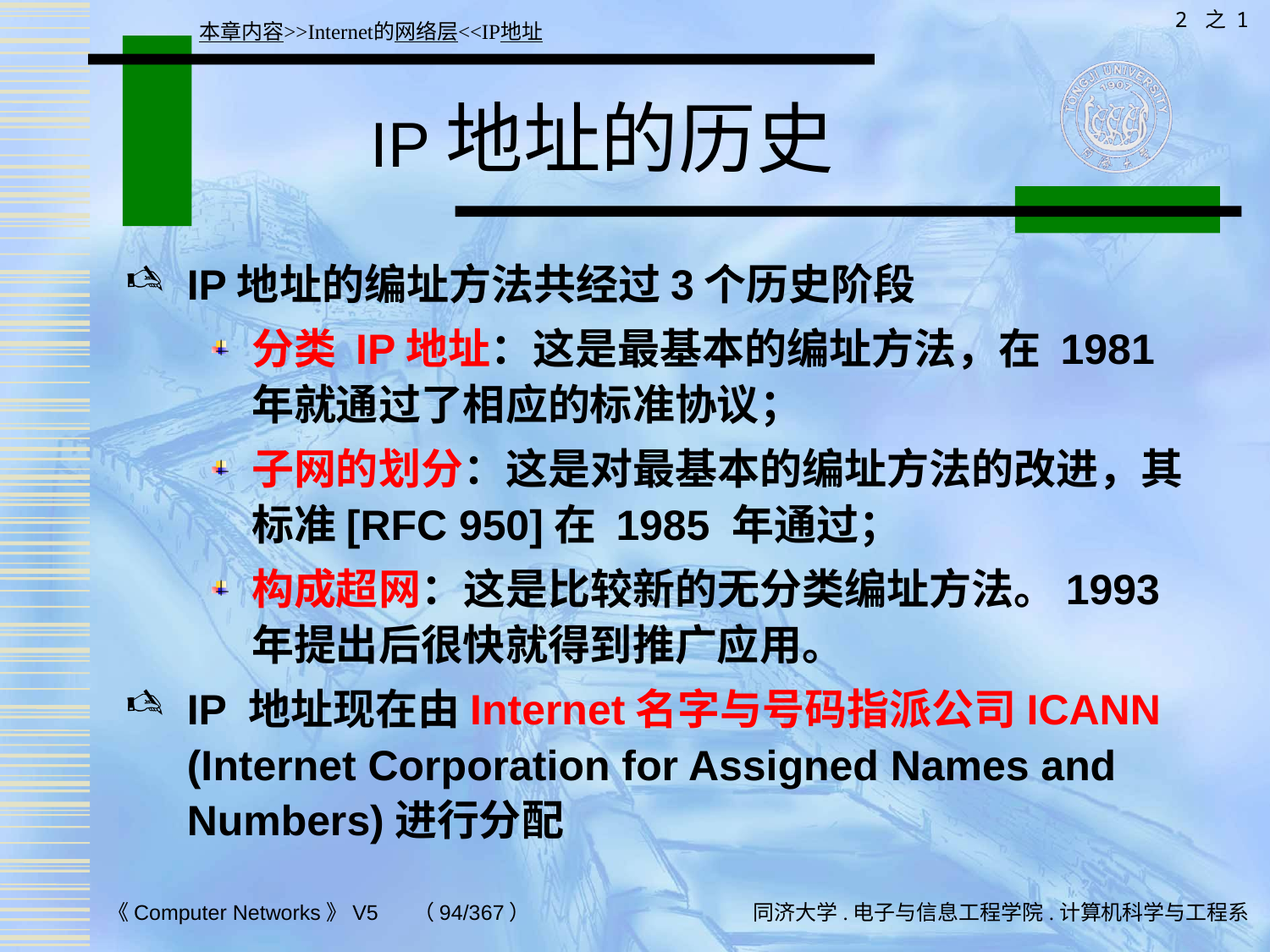

2 之 1
本章内容>>Internet的网络层<<IP地址
# IP地址的历史
IP地址的编址方法共经过3个历史阶段
分类 IP地址：这是最基本的编址方法，在 1981 年就通过了相应的标准协议；
子网的划分：这是对最基本的编址方法的改进，其标准[RFC 950]在 1985 年通过；
构成超网：这是比较新的无分类编址方法。1993 年提出后很快就得到推广应用。
IP 地址现在由Internet名字与号码指派公司ICANN (Internet Corporation for Assigned Names and Numbers)进行分配